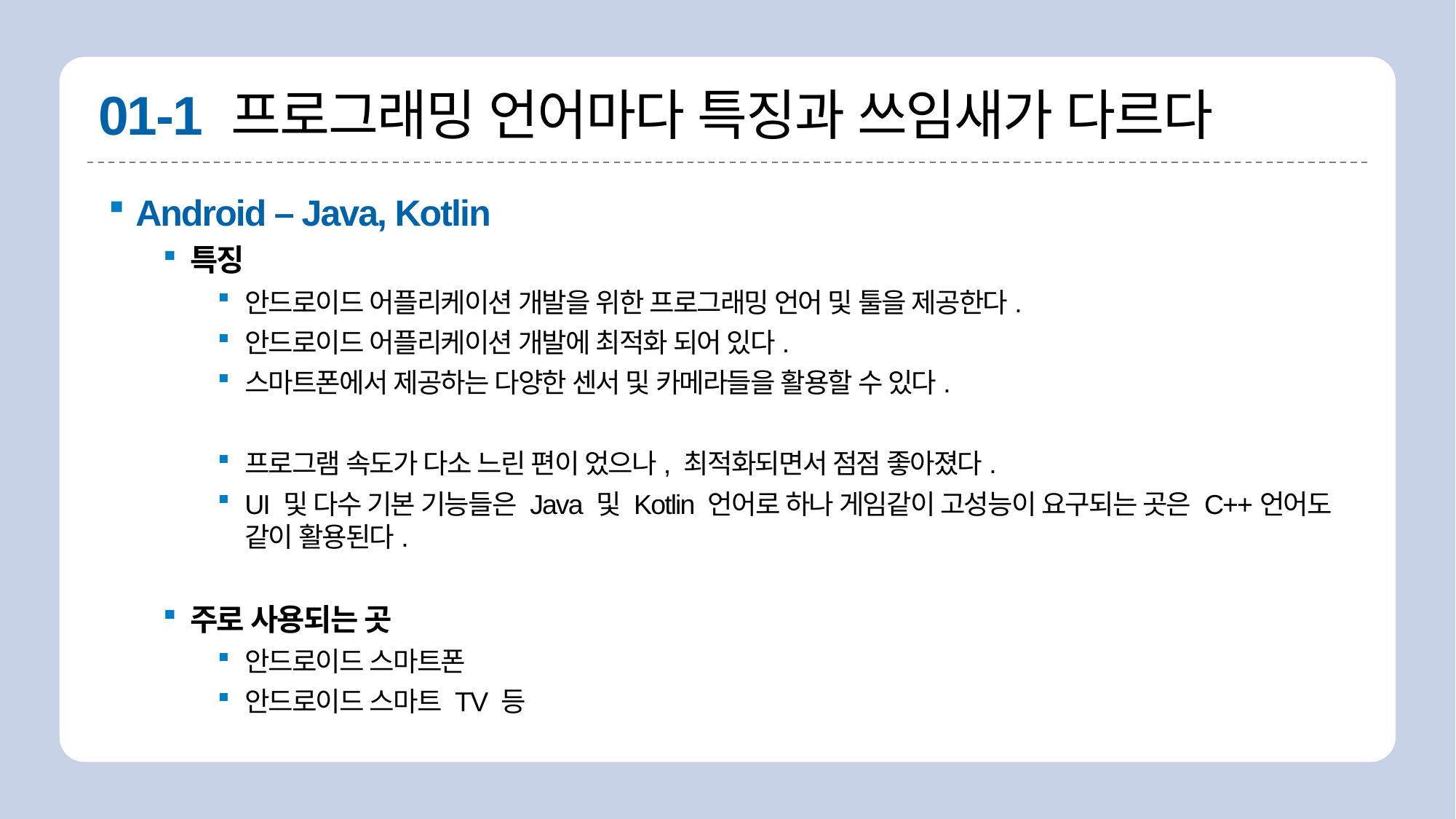

# 01-1 프로그래밍 언어마다 특징과 쓰임새가 다르다
Android – Java, Kotlin
특징
안드로이드 어플리케이션 개발을 위한 프로그래밍 언어 및 툴을 제공한다.
안드로이드 어플리케이션 개발에 최적화 되어 있다.
스마트폰에서 제공하는 다양한 센서 및 카메라들을 활용할 수 있다.

프로그램 속도가 다소 느린 편이 었으나, 최적화되면서 점점 좋아졌다.
UI 및 다수 기본 기능들은 Java 및 Kotlin 언어로 하나 게임같이 고성능이 요구되는 곳은 C++언어도 같이 활용된다.

주로 사용되는 곳
안드로이드 스마트폰
안드로이드 스마트 TV 등